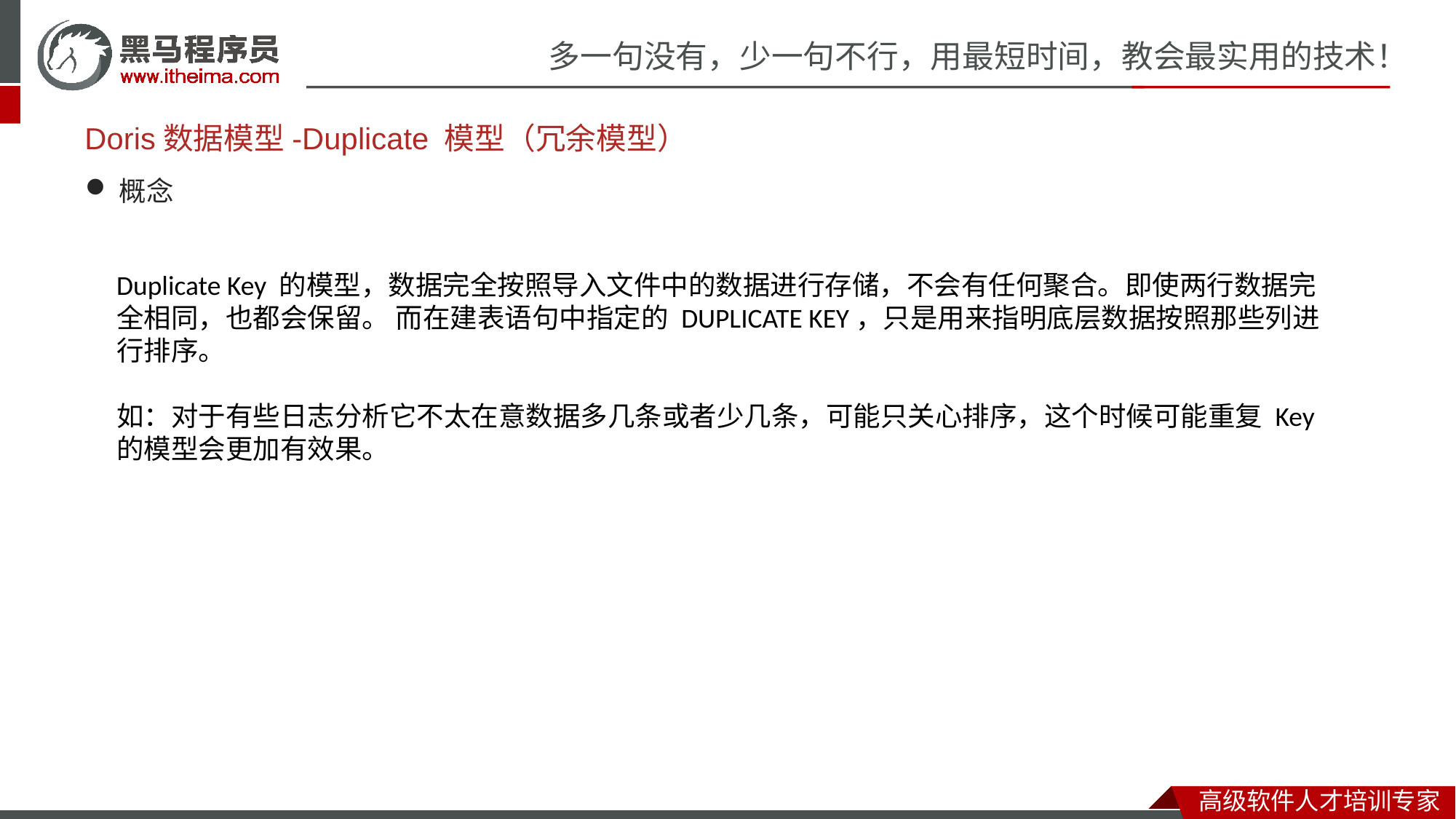

# Doris数据模型-Duplicate 模型（冗余模型）

概念
Duplicate Key 的模型，数据完全按照导入文件中的数据进行存储，不会有任何聚合。即使两行数据完全相同，也都会保留。 而在建表语句中指定的 DUPLICATE KEY，只是用来指明底层数据按照那些列进行排序。

如：对于有些日志分析它不太在意数据多几条或者少几条，可能只关心排序，这个时候可能重复 Key 的模型会更加有效果。